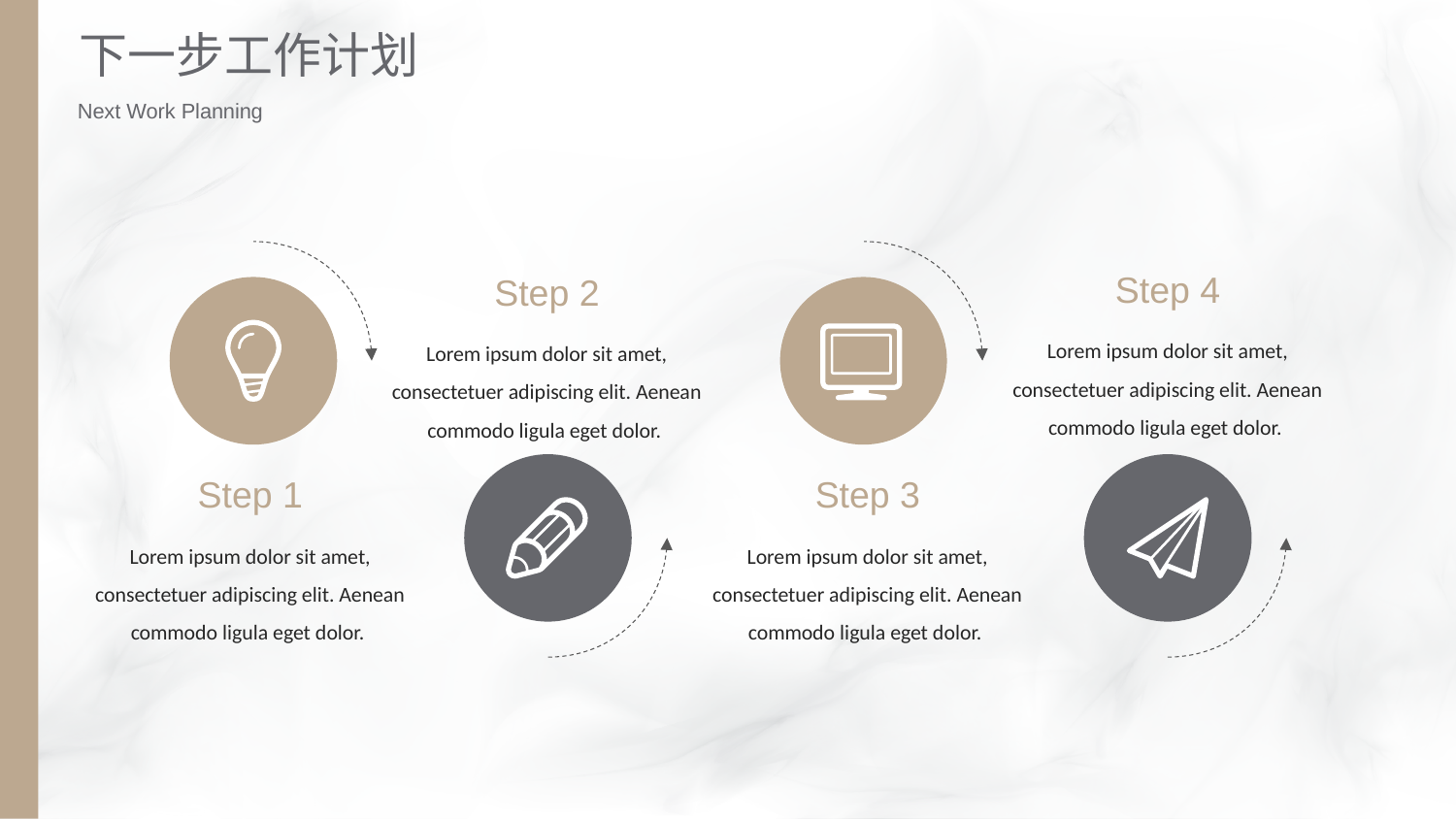

下一步工作计划
Next Work Planning

Step 4
Step 2

Lorem ipsum dolor sit amet, consectetuer adipiscing elit. Aenean commodo ligula eget dolor.

Lorem ipsum dolor sit amet, consectetuer adipiscing elit. Aenean commodo ligula eget dolor.

Step 1
Step 3

Lorem ipsum dolor sit amet, consectetuer adipiscing elit. Aenean commodo ligula eget dolor.
Lorem ipsum dolor sit amet, consectetuer adipiscing elit. Aenean commodo ligula eget dolor.